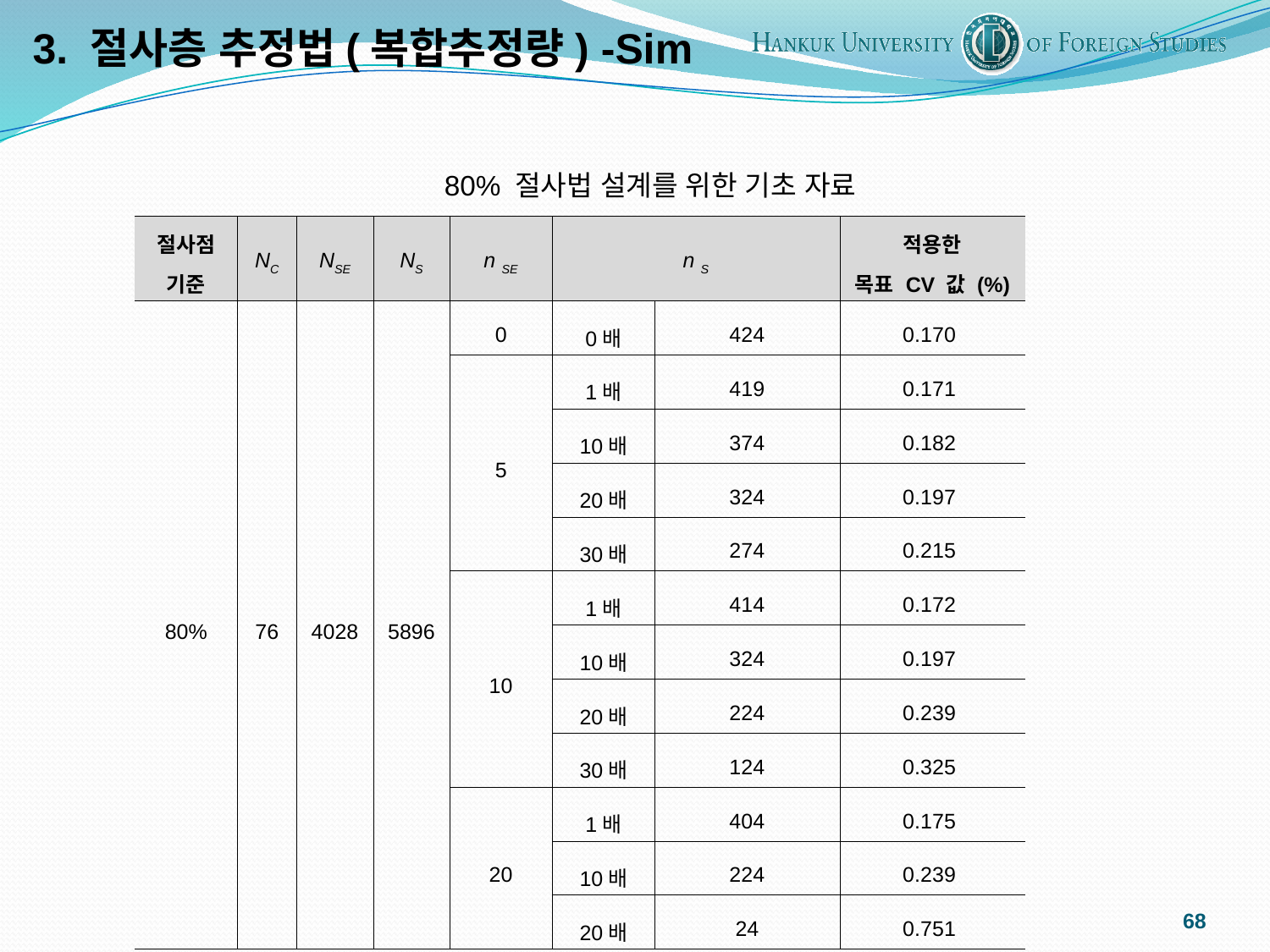

3. 절사층 추정법(복합추정량) -Sim
80% 절사법 설계를 위한 기초 자료
| 절사점 기준 | NC | NSE | NS | n SE | n S |  | 적용한 목표 CV 값 (%) |
| --- | --- | --- | --- | --- | --- | --- | --- |
| 80% | 76 | 4028 | 5896 | 0 | 0배 | 424 | 0.170 |
|  |  |  |  | 5 | 1배 | 419 | 0.171 |
|  |  |  |  |  | 10배 | 374 | 0.182 |
|  |  |  |  |  | 20배 | 324 | 0.197 |
|  |  |  |  |  | 30배 | 274 | 0.215 |
|  |  |  |  | 10 | 1배 | 414 | 0.172 |
|  |  |  |  |  | 10배 | 324 | 0.197 |
|  |  |  |  |  | 20배 | 224 | 0.239 |
|  |  |  |  |  | 30배 | 124 | 0.325 |
|  |  |  |  | 20 | 1배 | 404 | 0.175 |
|  |  |  |  |  | 10배 | 224 | 0.239 |
|  |  |  |  |  | 20배 | 24 | 0.751 |

68